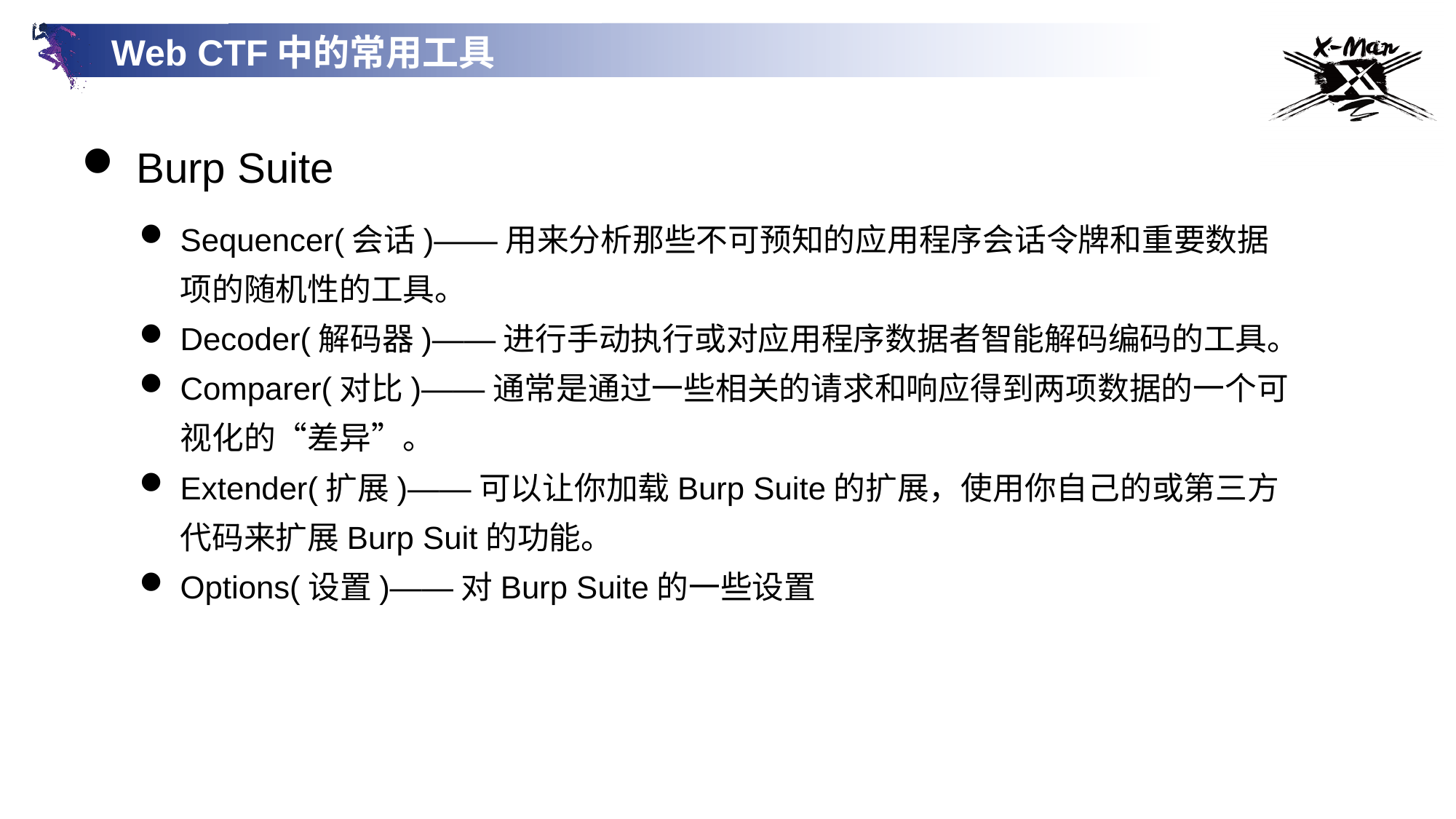

Web CTF中的常用工具
Burp Suite
Sequencer(会话)——用来分析那些不可预知的应用程序会话令牌和重要数据项的随机性的工具。
Decoder(解码器)——进行手动执行或对应用程序数据者智能解码编码的工具。
Comparer(对比)——通常是通过一些相关的请求和响应得到两项数据的一个可视化的“差异”。
Extender(扩展)——可以让你加载Burp Suite的扩展，使用你自己的或第三方代码来扩展Burp Suit的功能。
Options(设置)——对Burp Suite的一些设置